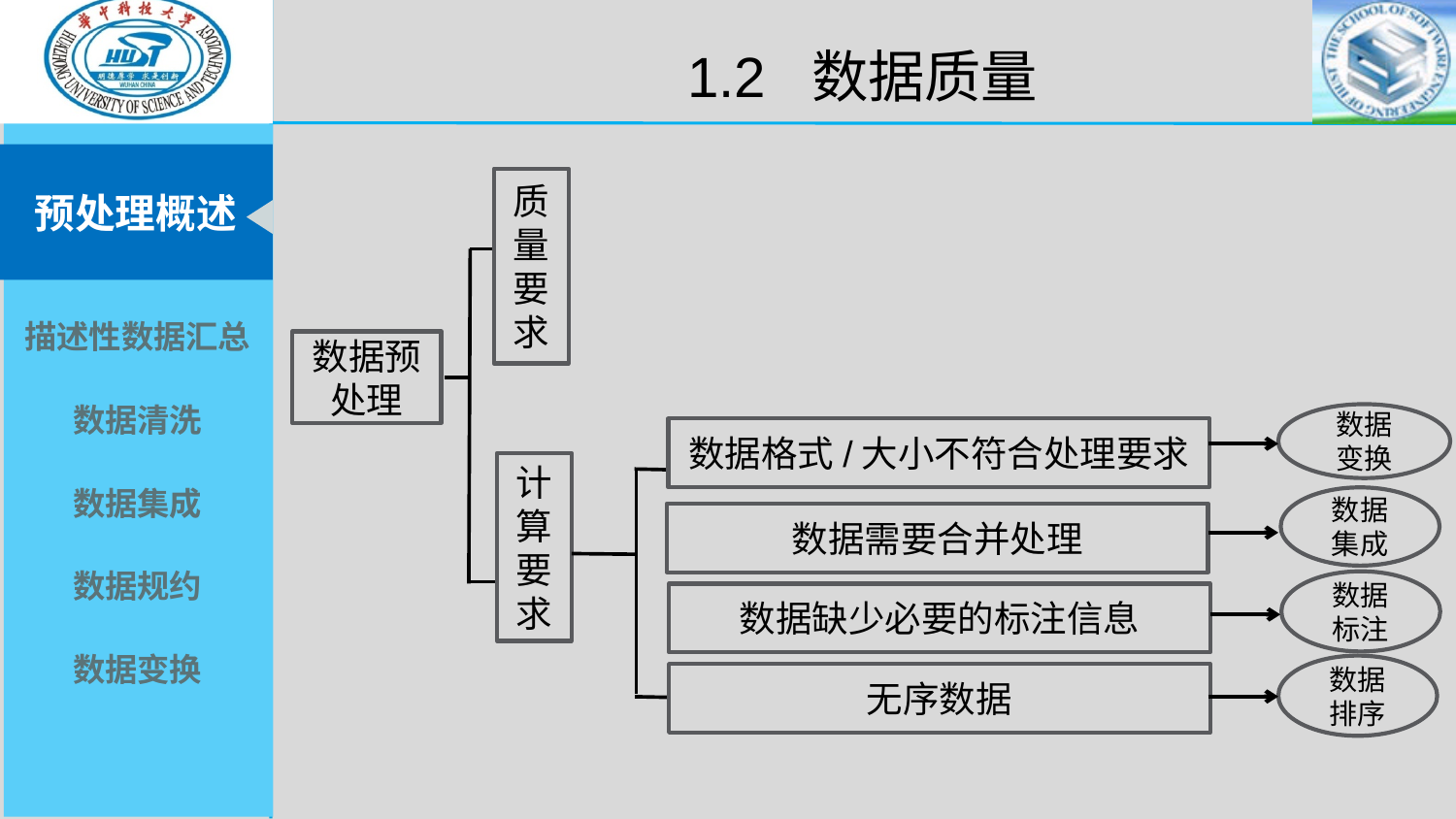

1.2  数据质量
质量要求
数据预处理
数据
变换
数据格式/大小不符合处理要求
计算要求
数据集成
数据需要合并处理
数据标注
数据缺少必要的标注信息
数据排序
无序数据